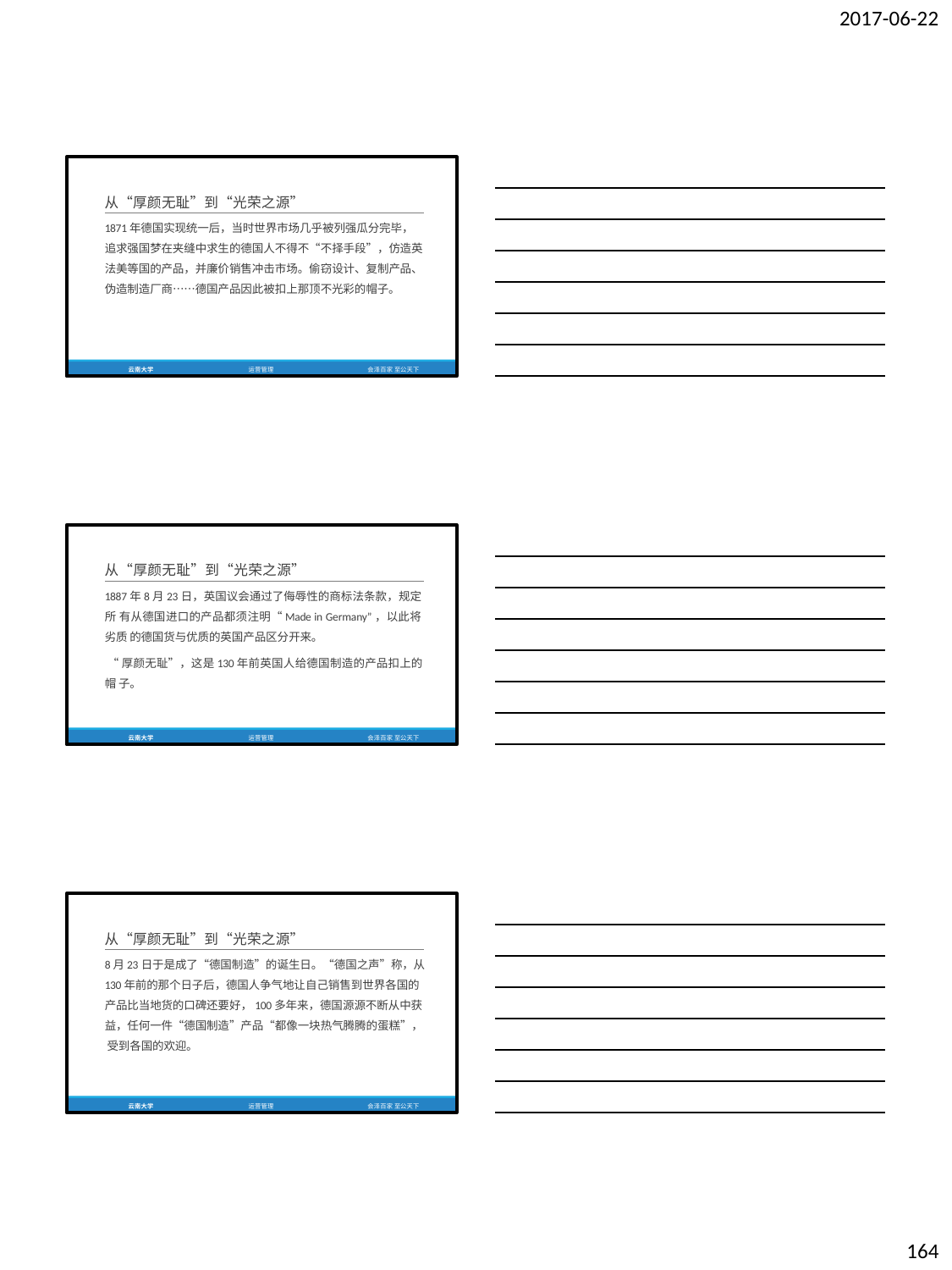

2017-06-22

从“厚颜无耻”到“光荣之源”
1871年德国实现统一后，当时世界市场几乎被列强瓜分完毕，  追求强国梦在夹缝中求生的德国人不得不“不择手段”，仿造英 法美等国的产品，并廉价销售冲击市场。偷窃设计、复制产品、 伪造制造厂商……德国产品因此被扣上那顶不光彩的帽子。

云南大学
运营管理
会泽百家 至公天下

从“厚颜无耻”到“光荣之源”
1887年8月23日，英国议会通过了侮辱性的商标法条款，规定所 有从德国进口的产品都须注明“Made in Germany”，以此将劣质 的德国货与优质的英国产品区分开来。
“厚颜无耻”，这是130年前英国人给德国制造的产品扣上的帽 子。

云南大学
运营管理
会泽百家 至公天下

从“厚颜无耻”到“光荣之源”
8月23日于是成了“德国制造”的诞生日。“德国之声”称，从
130年前的那个日子后，德国人争气地让自己销售到世界各国的 产品比当地货的口碑还要好，100多年来，德国源源不断从中获 益，任何一件“德国制造”产品“都像一块热气腾腾的蛋糕”，  受到各国的欢迎。

云南大学
运营管理
会泽百家 至公天下

164